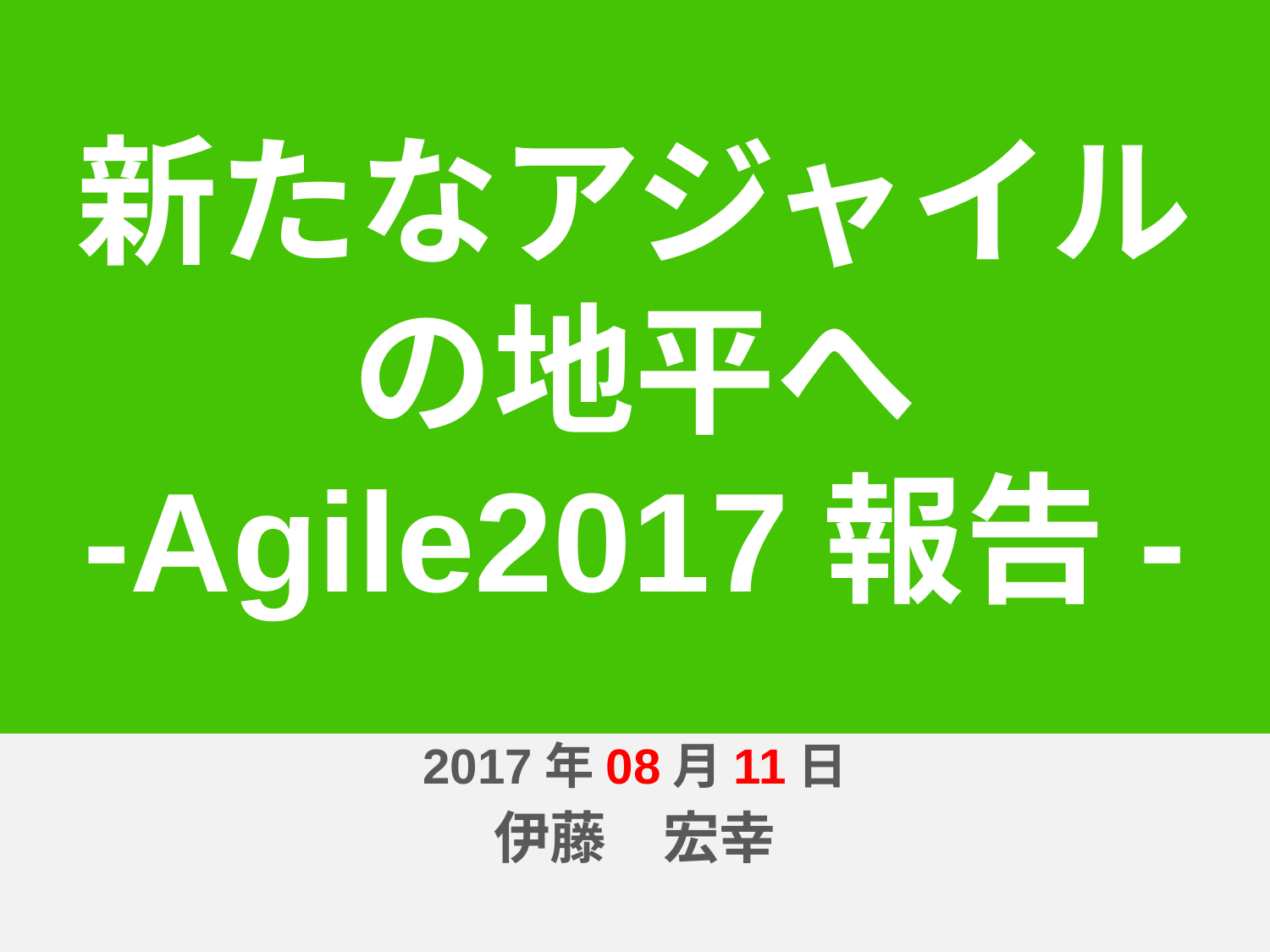

# 新たなアジャイルの地平へ -Agile2017報告-
2017年 7月 15日
2017年08月11日
伊藤　宏幸